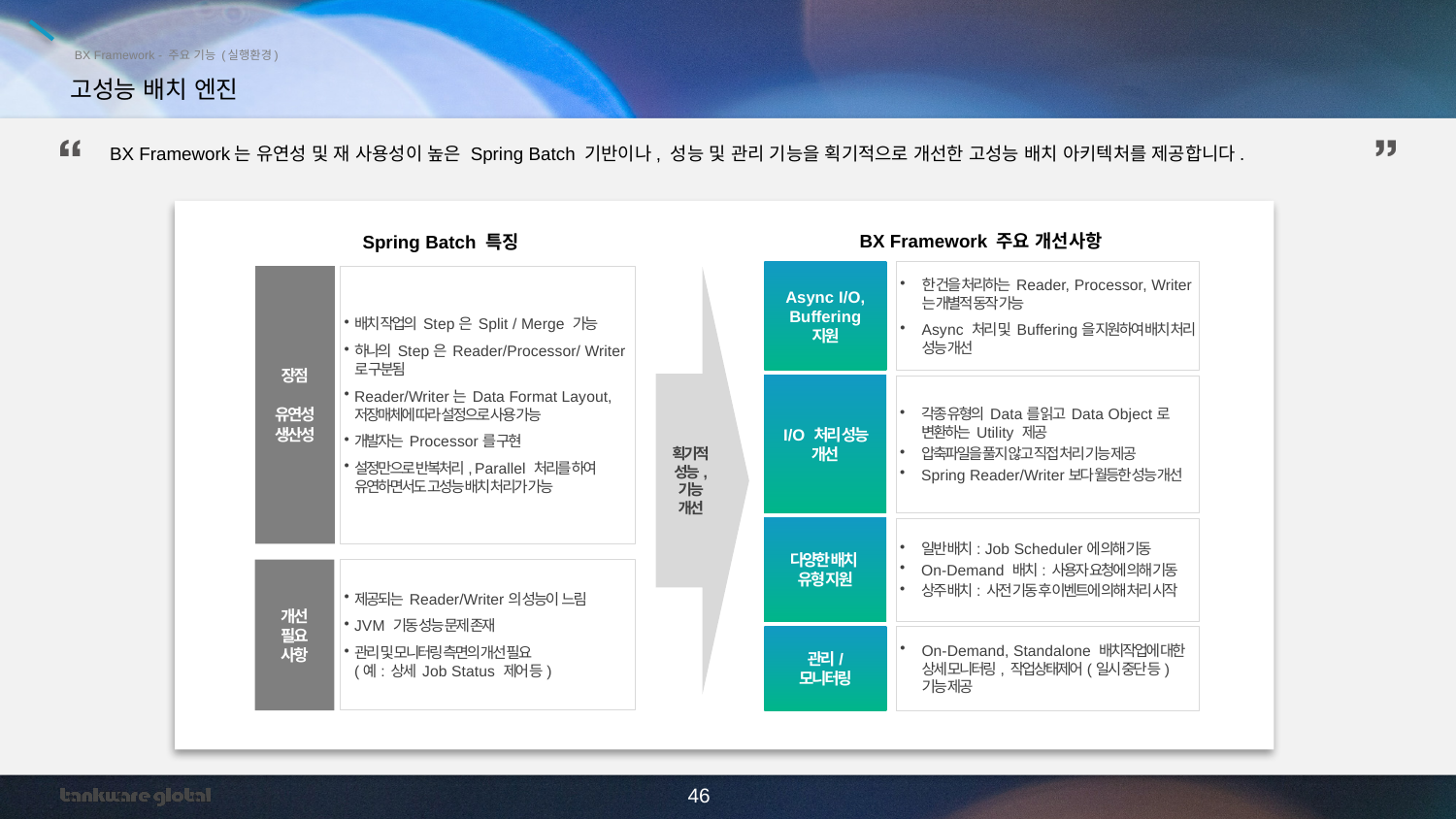

BX Framework - 주요 기능 (실행환경)
고성능 배치 엔진
BX Framework는 유연성 및 재 사용성이 높은 Spring Batch 기반이나, 성능 및 관리 기능을 획기적으로 개선한 고성능 배치 아키텍처를 제공합니다.

BX Framework 주요 개선사항
Spring Batch 특징
Async I/O, Buffering
지원
I/O 처리 성능 개선
다양한 배치
유형 지원
관리/
모니터링
한 건을 처리하는 Reader, Processor, Writer는 개별적 동작 가능
Async 처리 및 Buffering을 지원하여 배치 처리 성능 개선
장점

유연성
생산성
배치 작업의 Step은 Split / Merge 가능
하나의 Step은 Reader/Processor/ Writer로 구분됨
Reader/Writer는 Data Format Layout, 저장매체에 따라 설정으로 사용 가능
개발자는 Processor를 구현
설정만으로 반복처리, Parallel 처리를 하여 유연하면서도 고성능 배치 처리가 가능
획기적
성능,
기능
개선
각종 유형의 Data를 읽고 Data Object로 변환하는 Utility 제공
압축파일을 풀지 않고 직접 처리 기능 제공
Spring Reader/Writer보다 월등한 성능 개선
일반 배치:  Job Scheduler에 의해 기동
On-Demand 배치: 사용자 요청에 의해 기동
상주 배치: 사전 기동 후 이벤트에 의해 처리 시작
개선
필요
사항
제공되는 Reader/Writer의 성능이  느림
JVM 기동 성능 문제 존재
관리 및 모니터링 측면의 개선 필요
(예: 상세 Job Status 제어 등)
On-Demand, Standalone 배치작업에 대한 상세 모니터링, 작업상태제어(일시 중단 등) 기능 제공